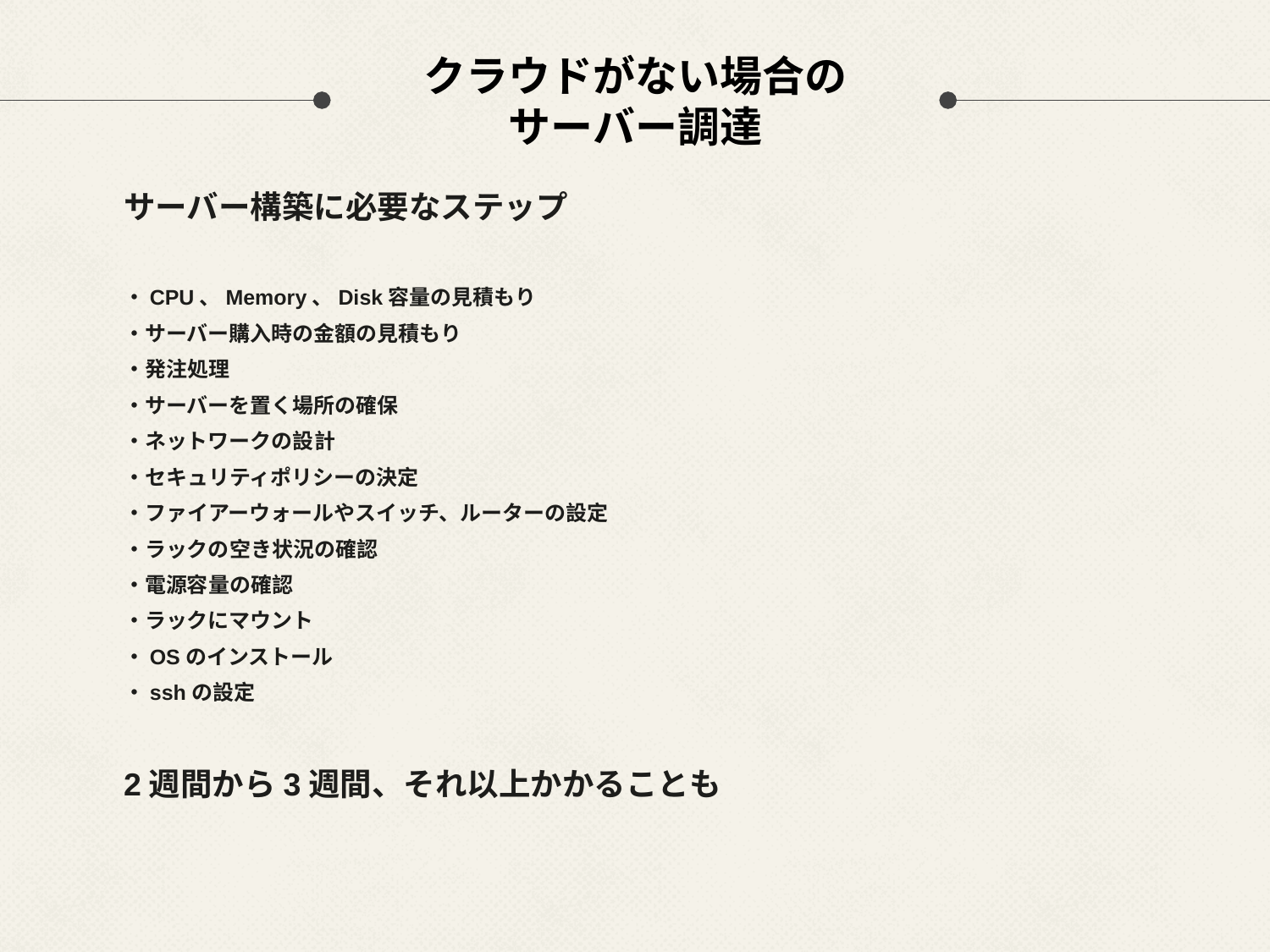

# クラウドがない場合の
サーバー調達
サーバー構築に必要なステップ

・CPU、Memory、Disk容量の見積もり
・サーバー購入時の金額の見積もり
・発注処理
・サーバーを置く場所の確保
・ネットワークの設計
・セキュリティポリシーの決定
・ファイアーウォールやスイッチ、ルーターの設定
・ラックの空き状況の確認
・電源容量の確認
・ラックにマウント
・OSのインストール
・sshの設定

2週間から3週間、それ以上かかることも